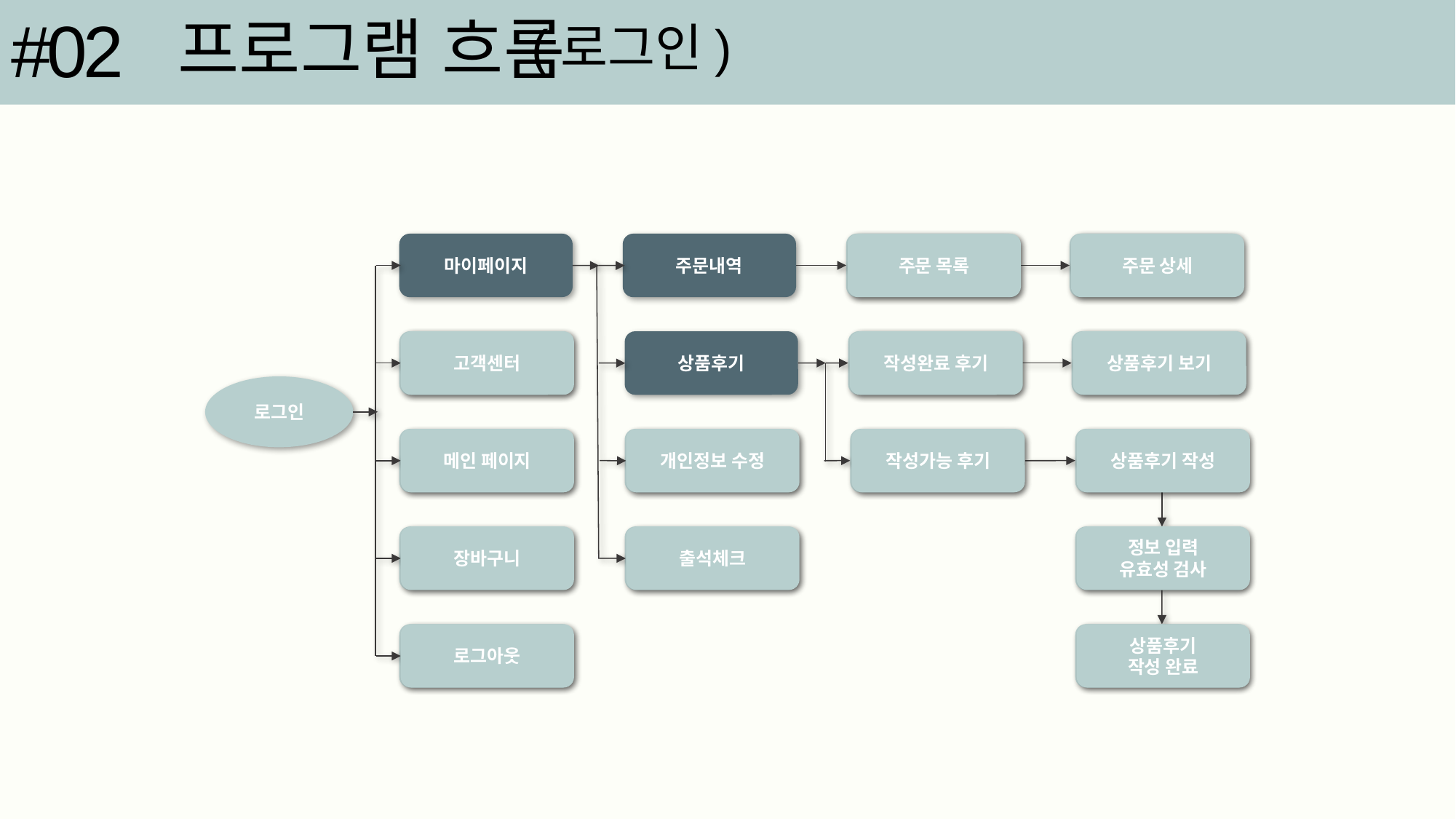

#02
프로그램 흐름
(로그인)

마이페이지
주문내역
주문 목록
주문 목록
주문 상세
주문 상세
고객센터
고객센터
상품후기
작성완료 후기
작성완료 후기
상품후기 보기
상품후기 보기
로그인
메인 페이지
메인 페이지
개인정보 수정
개인정보 수정
작성가능 후기
작성가능 후기
상품후기 작성
상품후기 작성
장바구니
장바구니
출석체크
출석체크
정보 입력
유효성 검사
정보 입력
유효성 검사
로그아웃
로그아웃
상품후기
작성 완료
상품후기
작성 완료